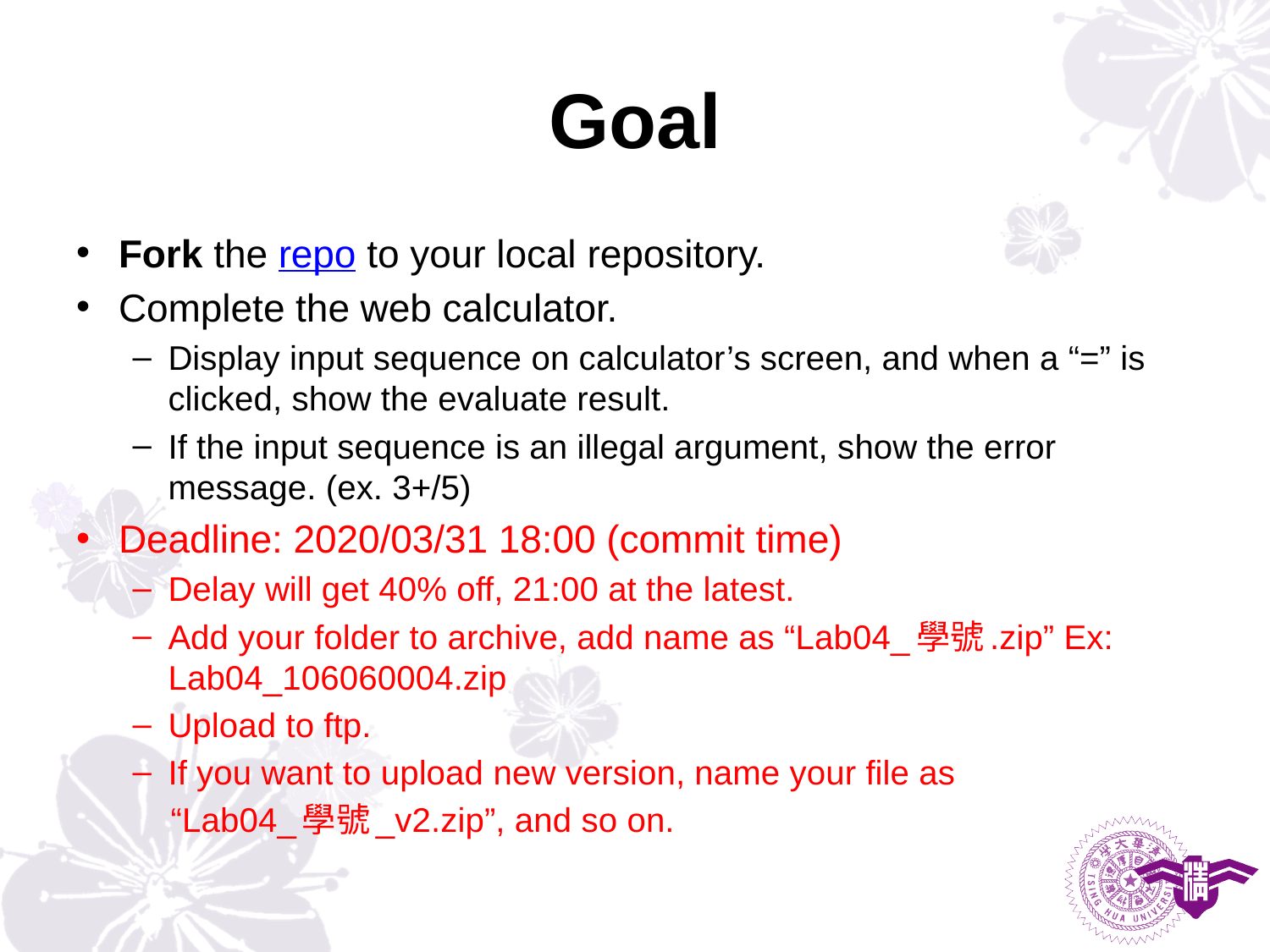

# Goal
Fork the repo to your local repository.
Complete the web calculator.
Display input sequence on calculator’s screen, and when a “=” is clicked, show the evaluate result.
If the input sequence is an illegal argument, show the error message. (ex. 3+/5)
Deadline: 2020/03/31 18:00 (commit time)
Delay will get 40% off, 21:00 at the latest.
Add your folder to archive, add name as “Lab04_學號.zip” Ex: Lab04_106060004.zip
Upload to ftp.
If you want to upload new version, name your file as
    “Lab04_學號_v2.zip”, and so on.